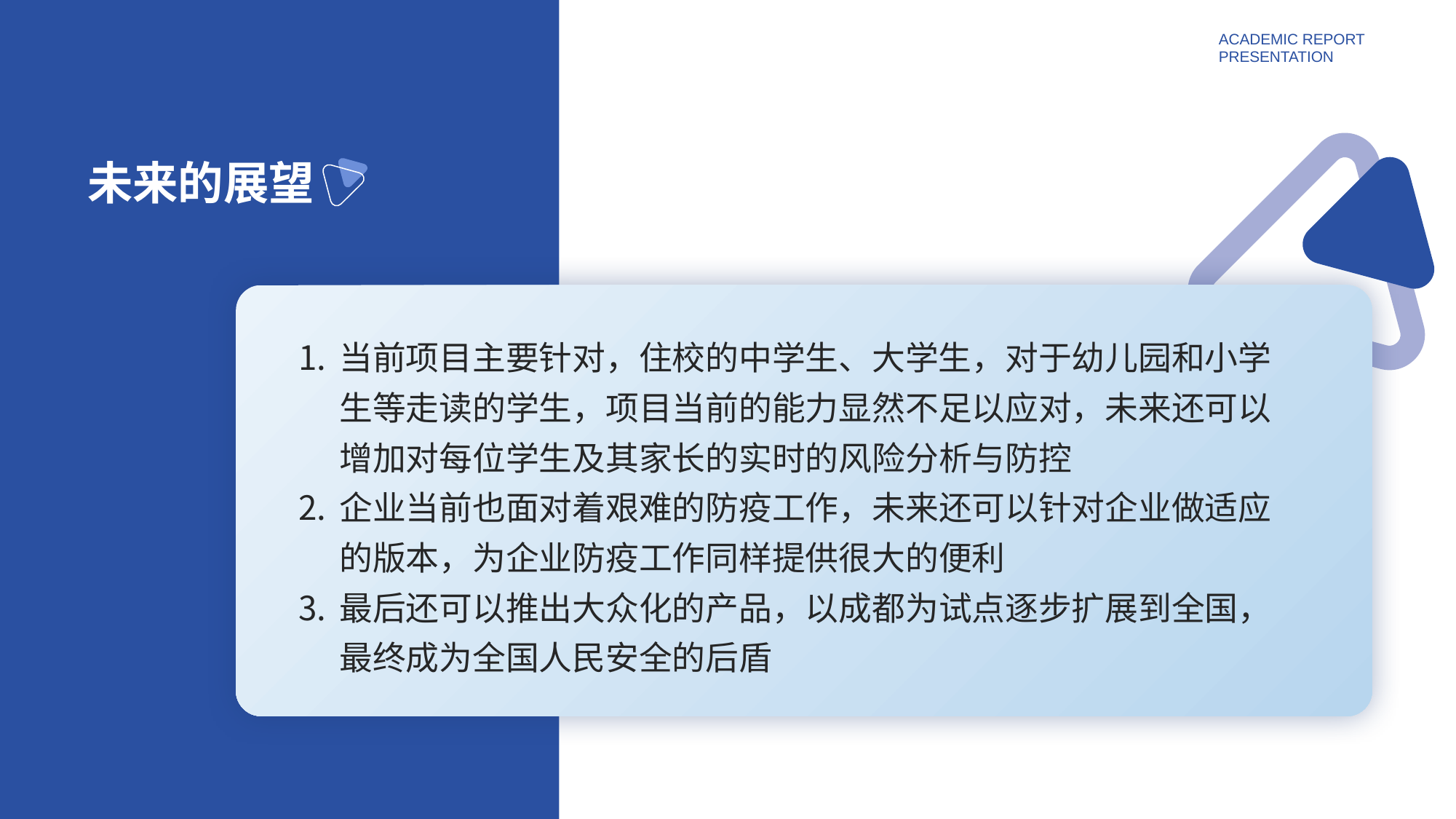

未来的展望

当前项目主要针对，住校的中学生、大学生，对于幼儿园和小学生等走读的学生，项目当前的能力显然不足以应对，未来还可以增加对每位学生及其家长的实时的风险分析与防控
企业当前也面对着艰难的防疫工作，未来还可以针对企业做适应的版本，为企业防疫工作同样提供很大的便利
最后还可以推出大众化的产品，以成都为试点逐步扩展到全国，最终成为全国人民安全的后盾